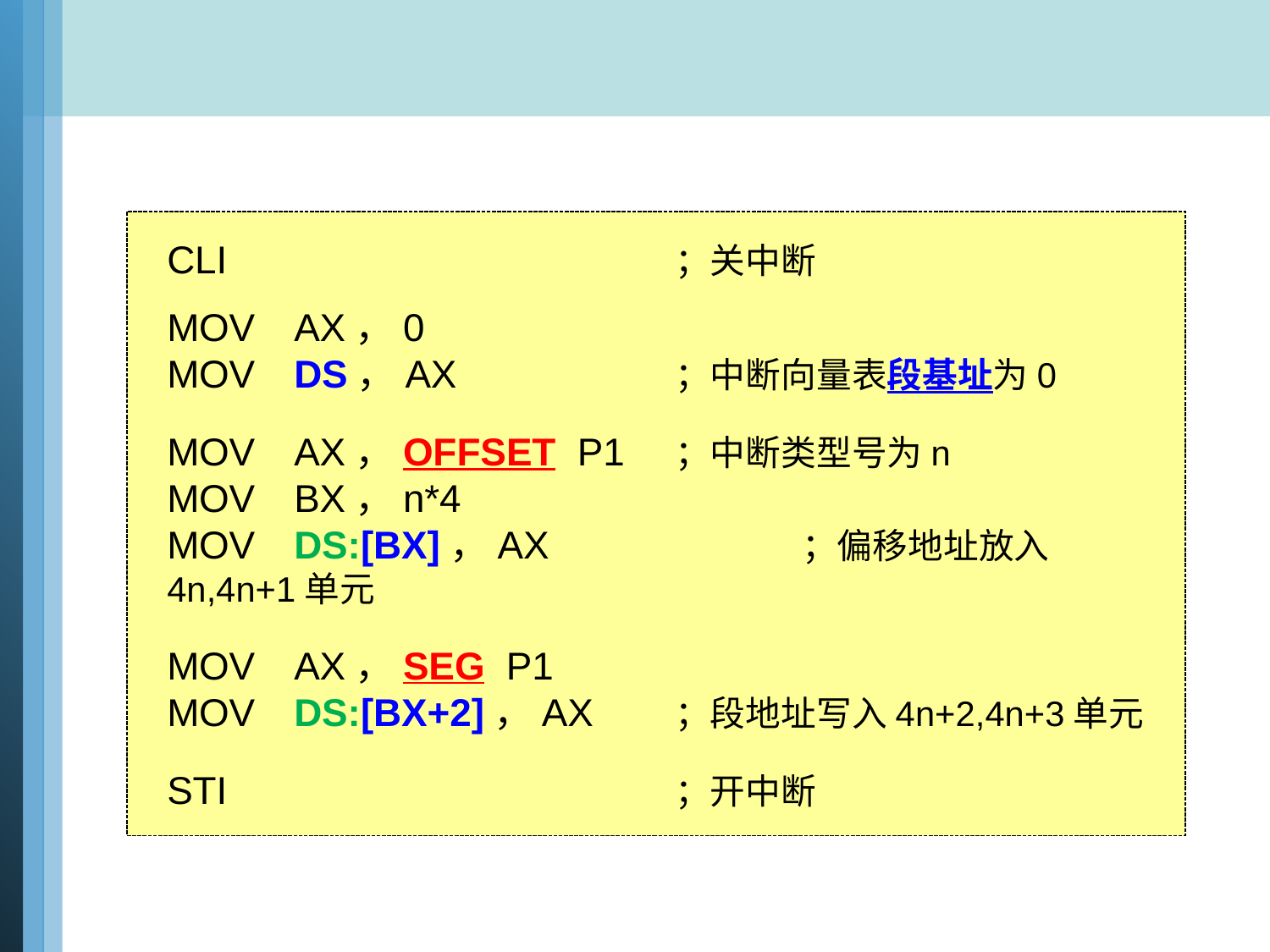

CLI				；关中断
MOV	AX，0
MOV	DS，AX		；中断向量表段基址为0
MOV	AX，OFFSET  P1	；中断类型号为n
MOV	BX，n*4
MOV	DS:[BX]，AX 		；偏移地址放入4n,4n+1单元
MOV 	AX，SEG  P1
MOV 	DS:[BX+2]，AX	；段地址写入4n+2,4n+3单元
STI				；开中断

90